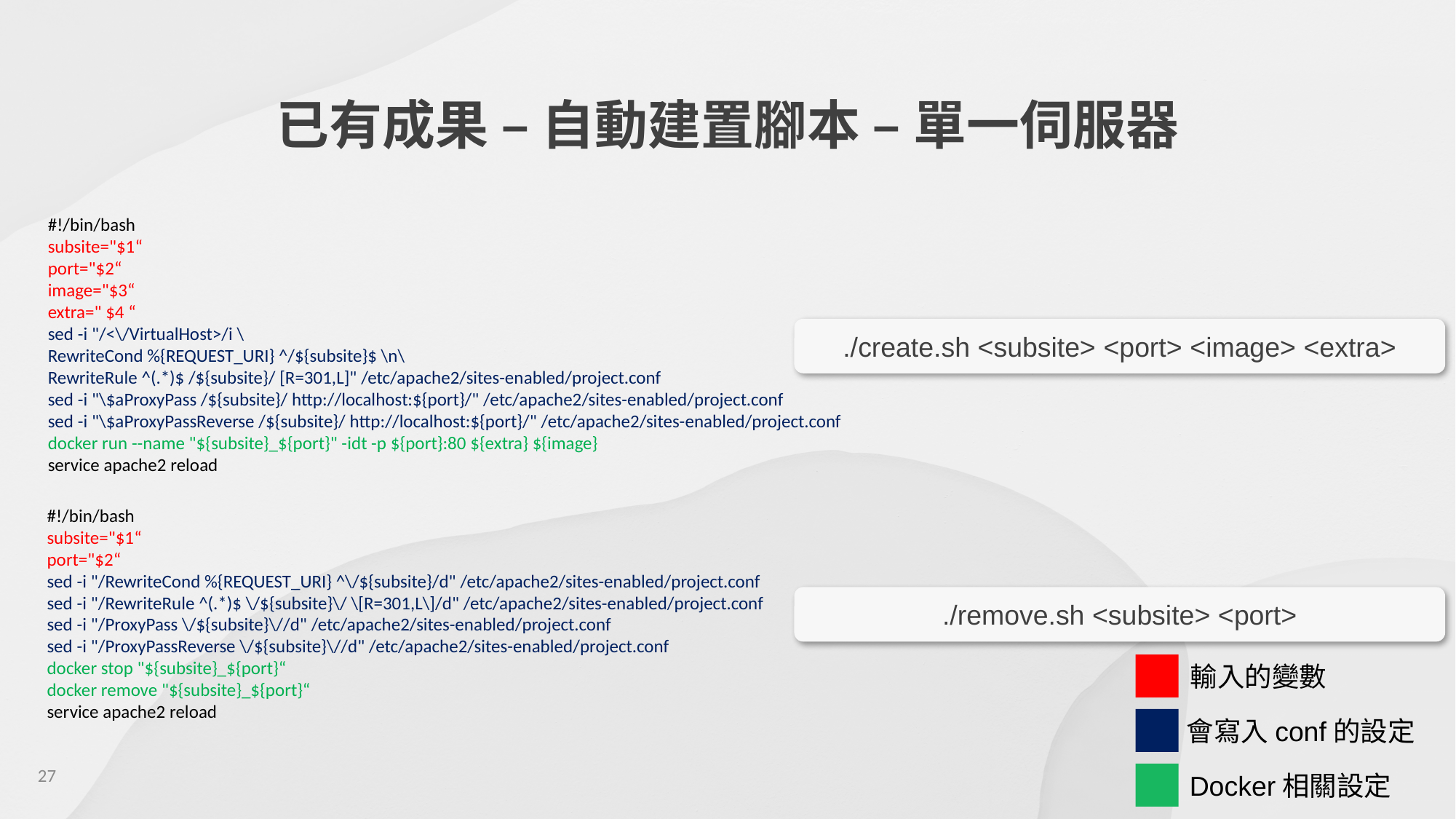

已有成果 – 自動建置腳本 – 單一伺服器
#!/bin/bash
subsite="$1“
port="$2“
image="$3“
extra=" $4 “
sed -i "/<\/VirtualHost>/i \
RewriteCond %{REQUEST_URI} ^/${subsite}$ \n\
RewriteRule ^(.*)$ /${subsite}/ [R=301,L]" /etc/apache2/sites-enabled/project.conf
sed -i "\$aProxyPass /${subsite}/ http://localhost:${port}/" /etc/apache2/sites-enabled/project.conf
sed -i "\$aProxyPassReverse /${subsite}/ http://localhost:${port}/" /etc/apache2/sites-enabled/project.conf
docker run --name "${subsite}_${port}" -idt -p ${port}:80 ${extra} ${image}
service apache2 reload
./create.sh <subsite> <port> <image> <extra>
#!/bin/bash
subsite="$1“
port="$2“
sed -i "/RewriteCond %{REQUEST_URI} ^\/${subsite}/d" /etc/apache2/sites-enabled/project.conf
sed -i "/RewriteRule ^(.*)$ \/${subsite}\/ \[R=301,L\]/d" /etc/apache2/sites-enabled/project.conf
sed -i "/ProxyPass \/${subsite}\//d" /etc/apache2/sites-enabled/project.conf
sed -i "/ProxyPassReverse \/${subsite}\//d" /etc/apache2/sites-enabled/project.conf
docker stop "${subsite}_${port}“
docker remove "${subsite}_${port}“
service apache2 reload
./remove.sh <subsite> <port>

輸入的變數

會寫入conf的設定
27

Docker相關設定